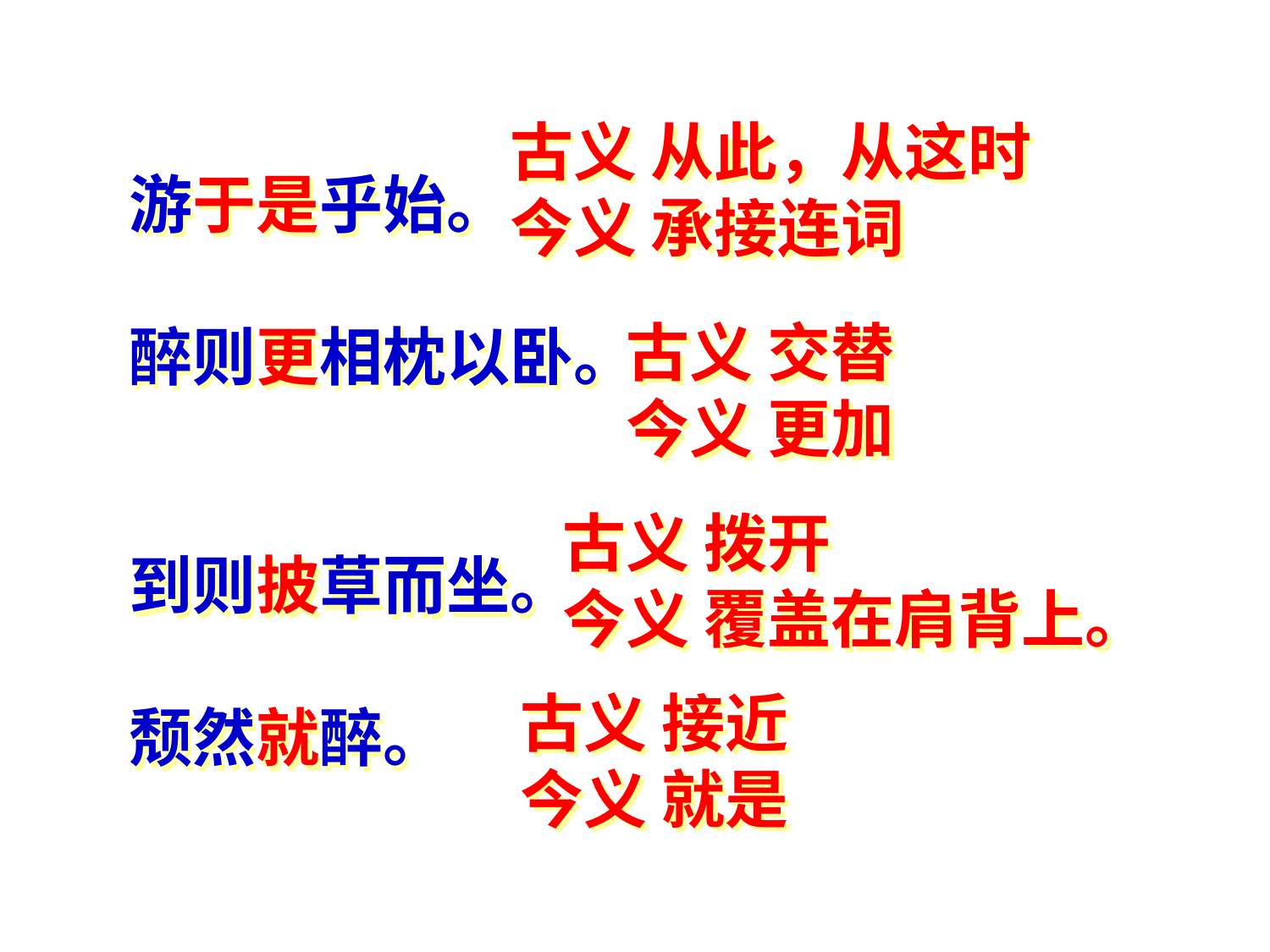

古义 从此，从这时
今义 承接连词
游于是乎始。

醉则更相枕以卧。

到则披草而坐。

颓然就醉。

古义 交替
今义 更加
古义 拨开
今义 覆盖在肩背上。
古义 接近
今义 就是